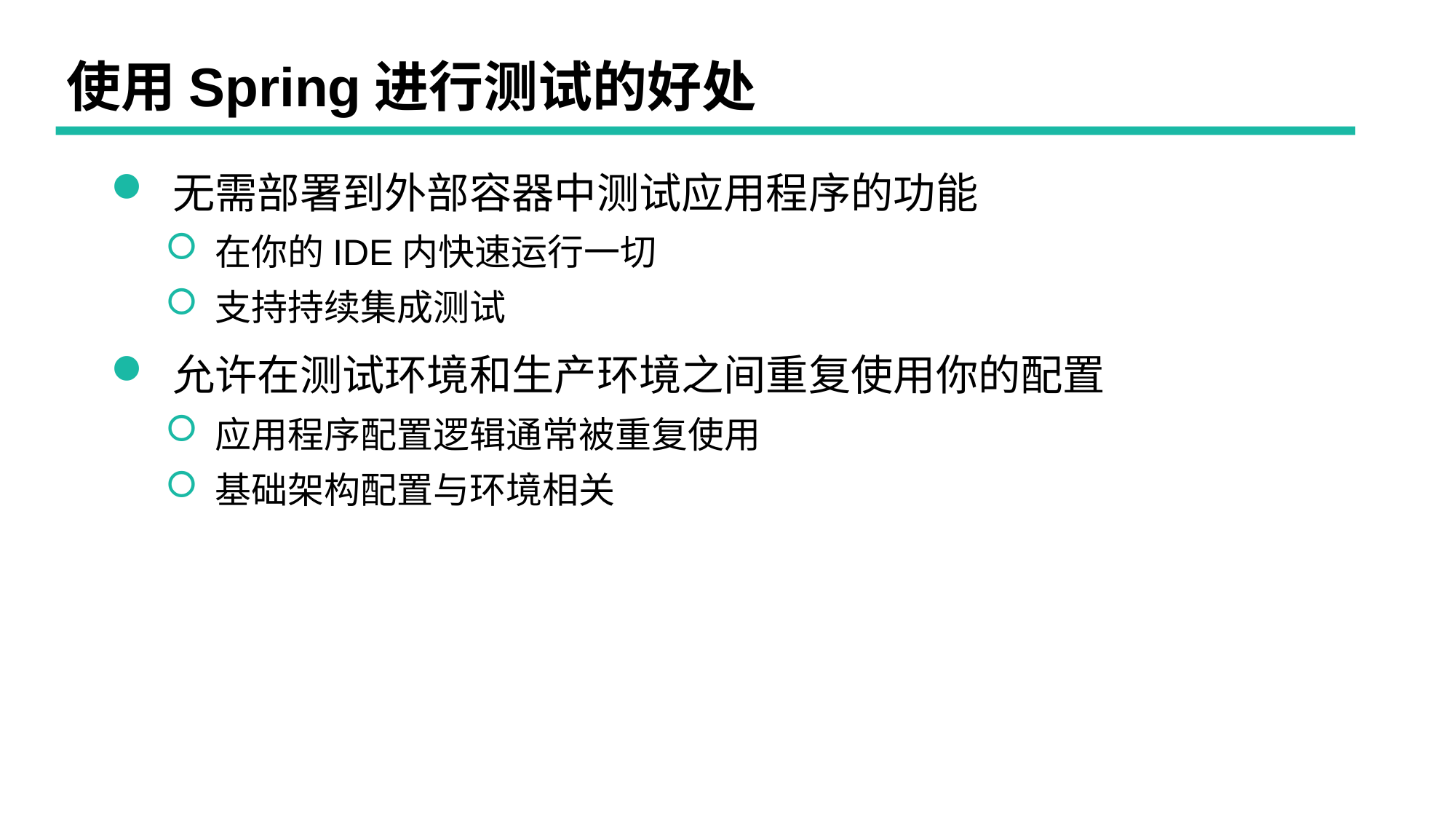

# 使用Spring进行测试的好处
 无需部署到外部容器中测试应用程序的功能
 在你的IDE内快速运行一切
 支持持续集成测试
 允许在测试环境和生产环境之间重复使用你的配置
 应用程序配置逻辑通常被重复使用
 基础架构配置与环境相关